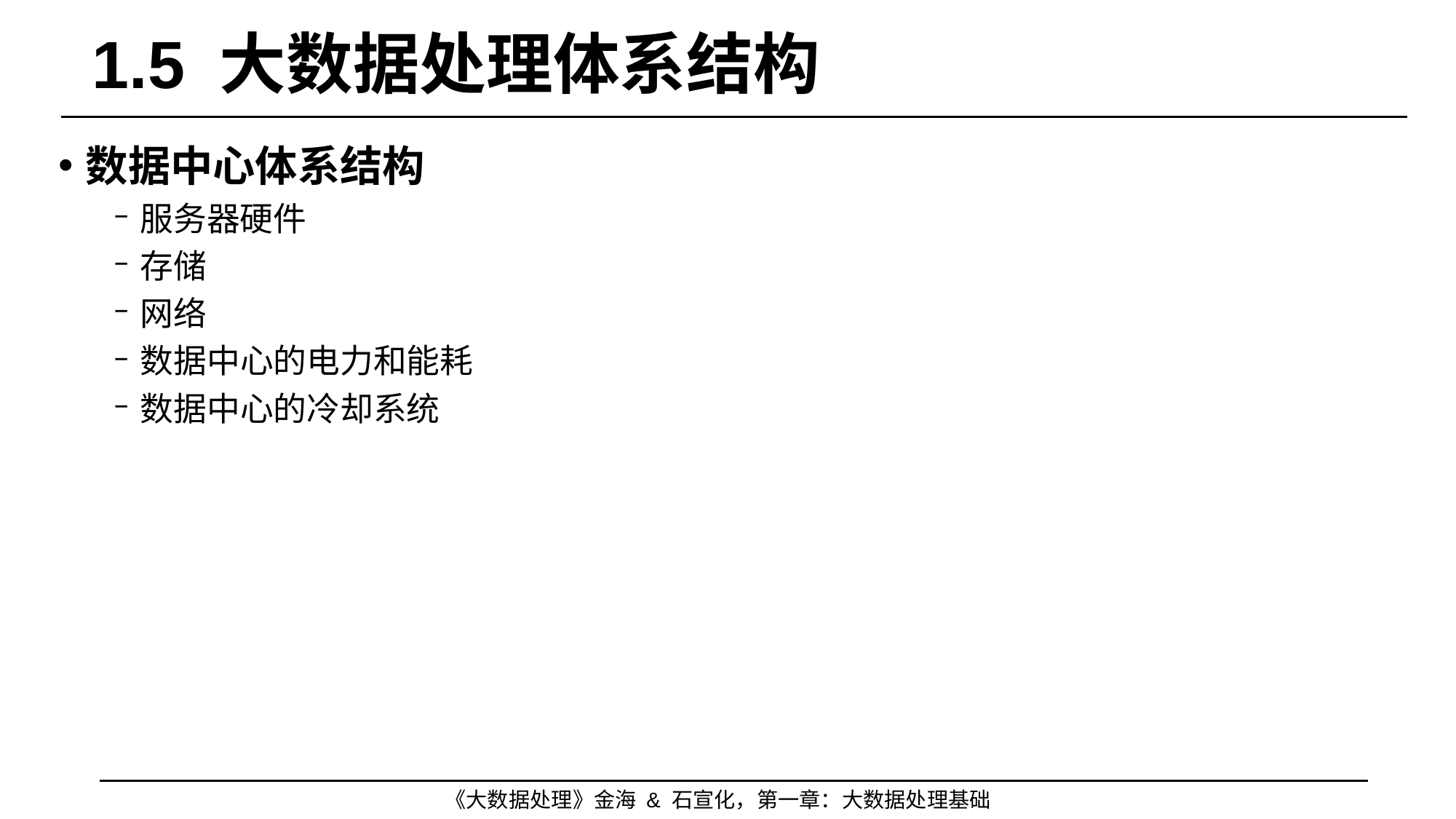

# 1.5 大数据处理体系结构
数据中心体系结构
服务器硬件
存储
网络
数据中心的电力和能耗
数据中心的冷却系统